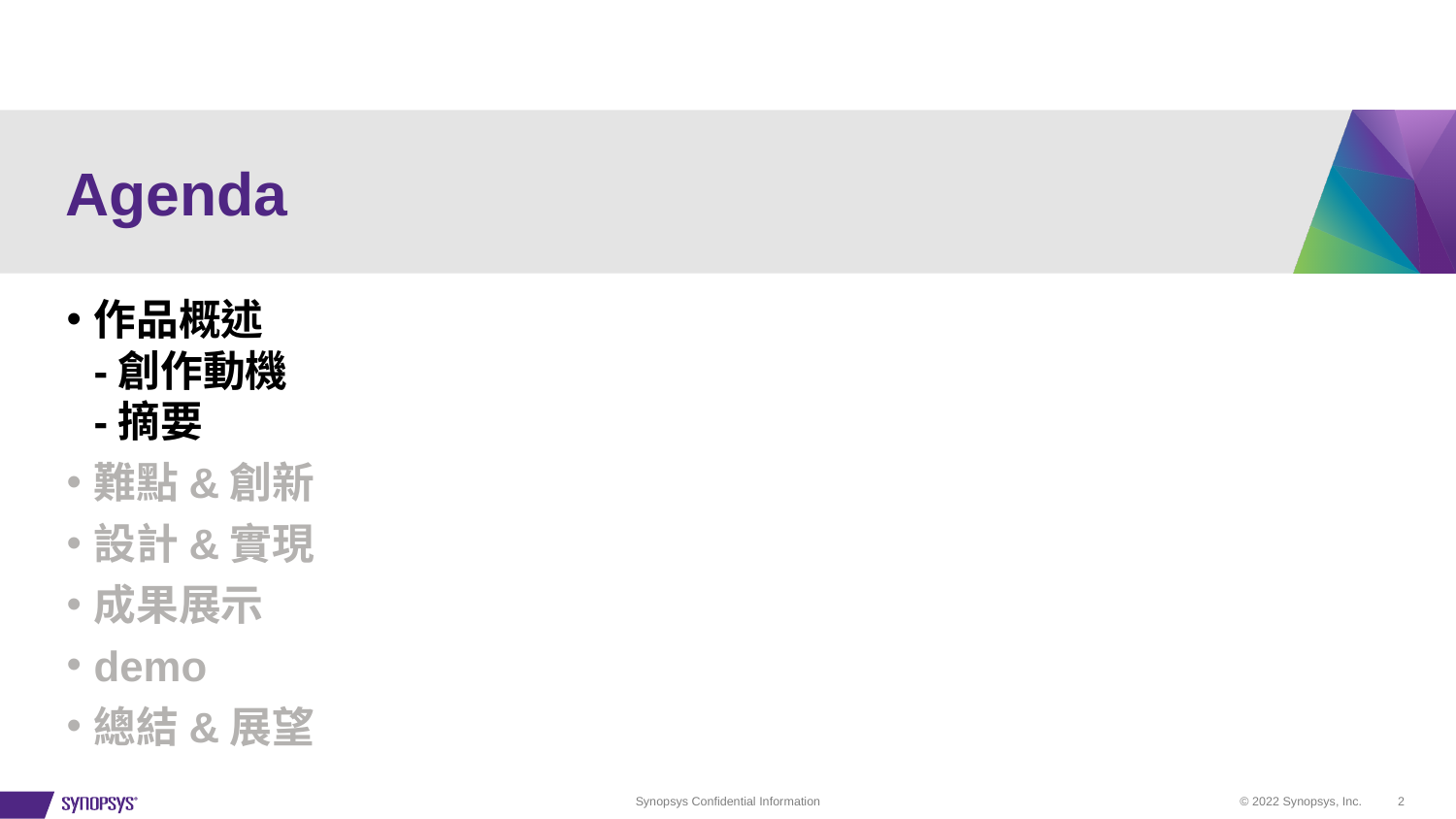

# Agenda
作品概述
-創作動機
-摘要
難點&創新
設計&實現
成果展示
demo
總結&展望